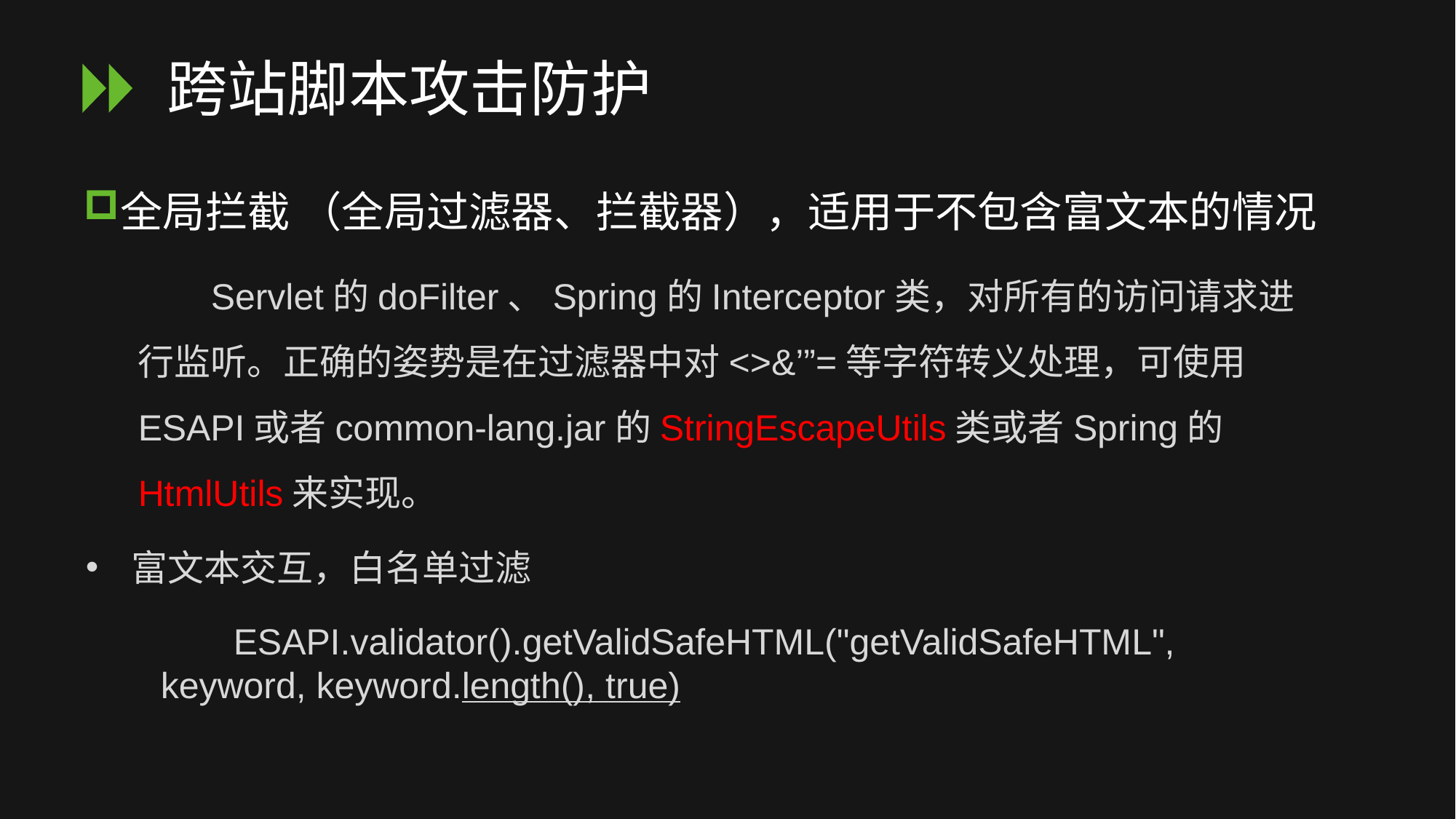

# 跨站脚本攻击防护
全局拦截 （全局过滤器、拦截器），适用于不包含富文本的情况
Servlet的doFilter、Spring的Interceptor类，对所有的访问请求进行监听。正确的姿势是在过滤器中对<>&’”=等字符转义处理，可使用ESAPI或者common-lang.jar的StringEscapeUtils类或者Spring的HtmlUtils来实现。
富文本交互，白名单过滤
ESAPI.validator().getValidSafeHTML("getValidSafeHTML", keyword, keyword.length(), true)